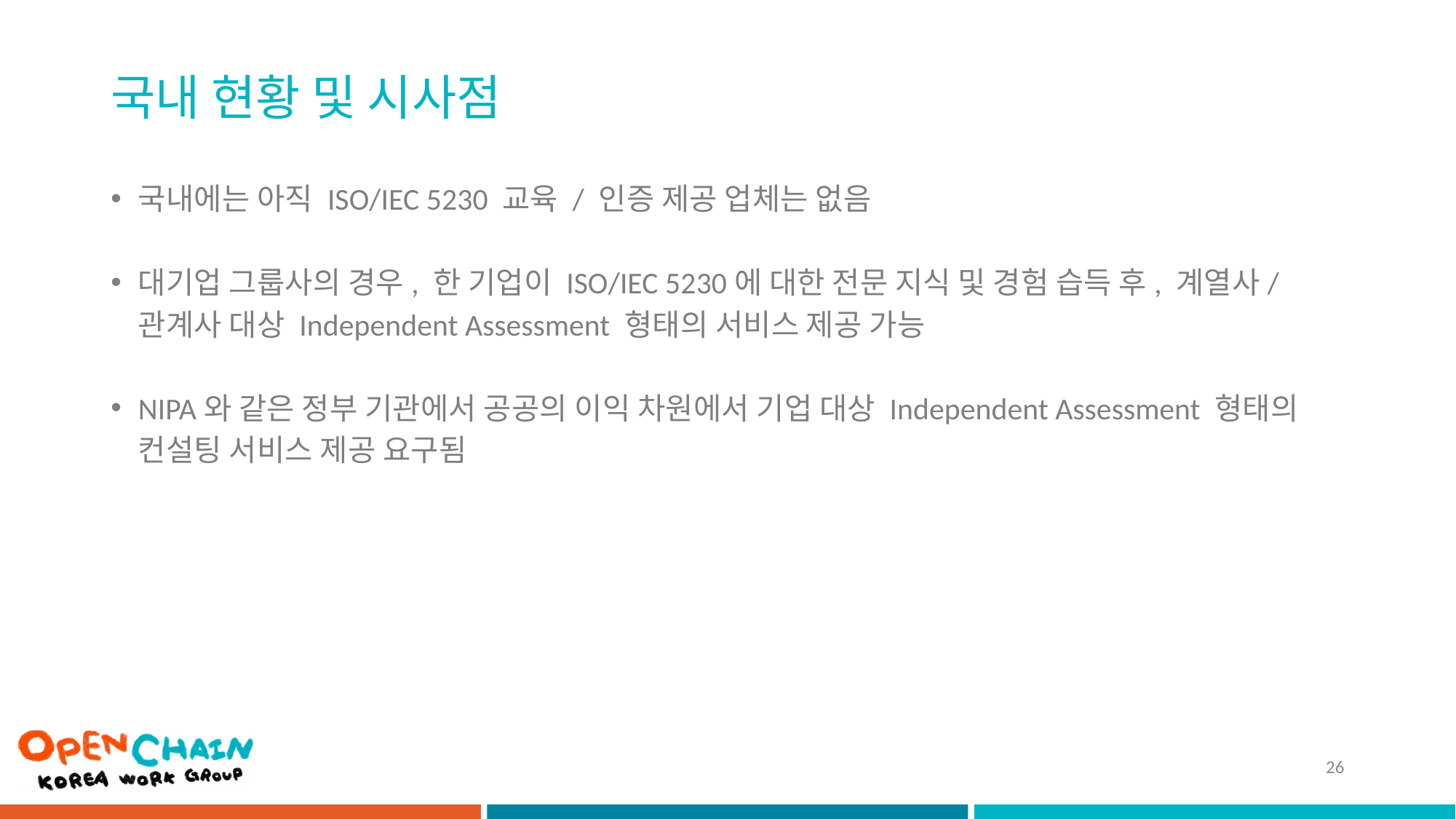

# 국내 현황 및 시사점
국내에는 아직 ISO/IEC 5230 교육 / 인증 제공 업체는 없음

대기업 그룹사의 경우, 한 기업이 ISO/IEC 5230에 대한 전문 지식 및 경험 습득 후, 계열사/관계사 대상 Independent Assessment 형태의 서비스 제공 가능

NIPA와 같은 정부 기관에서 공공의 이익 차원에서 기업 대상 Independent Assessment 형태의 컨설팅 서비스 제공 요구됨
26